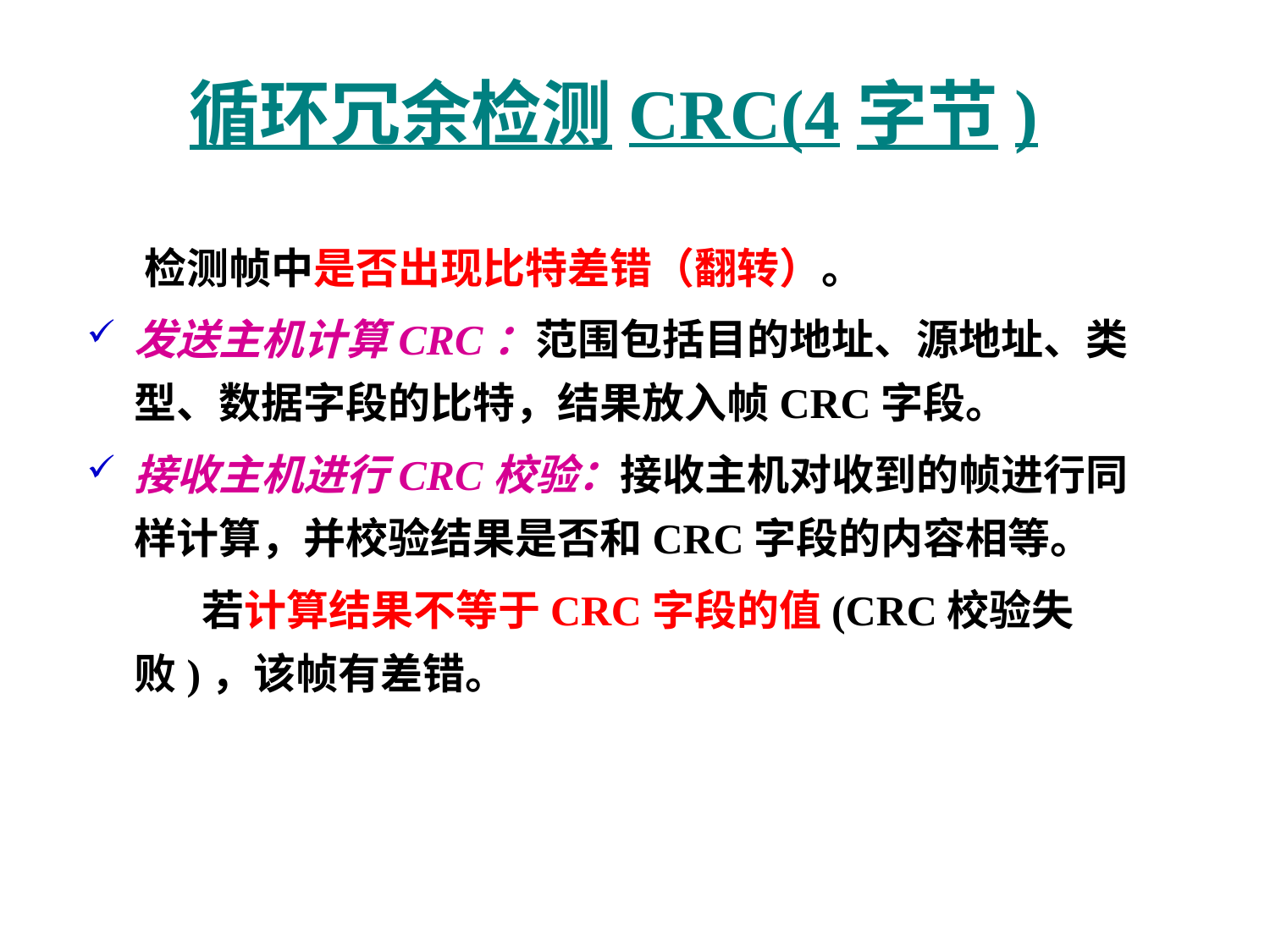

# 循环冗余检测CRC(4字节)
     检测帧中是否出现比特差错（翻转）。
发送主机计算CRC：范围包括目的地址、源地址、类型、数据字段的比特，结果放入帧CRC字段。
接收主机进行CRC校验：接收主机对收到的帧进行同样计算，并校验结果是否和CRC字段的内容相等。
           若计算结果不等于CRC字段的值(CRC校验失败)，该帧有差错。
115